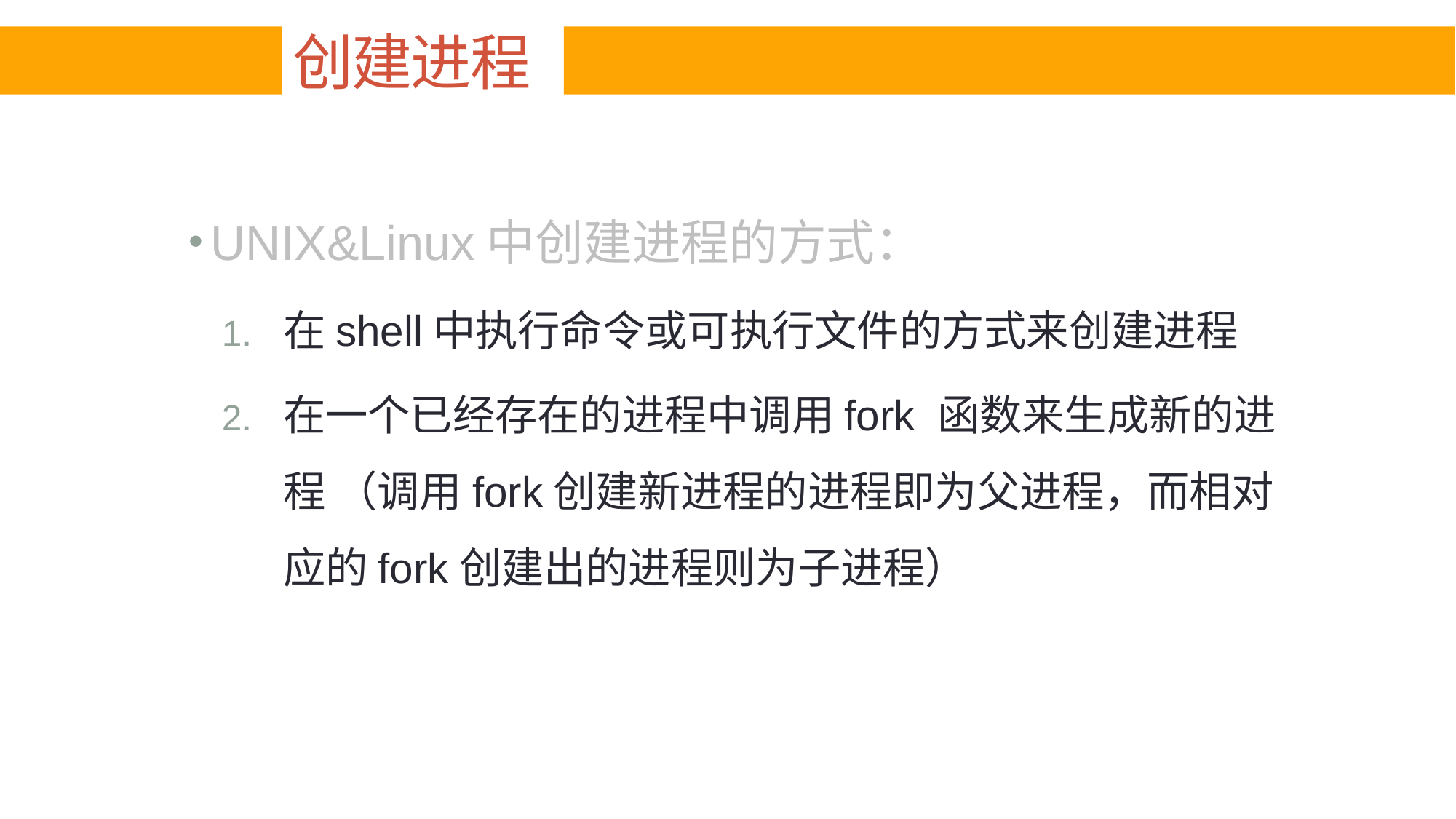

# 创建进程

UNIX&Linux中创建进程的方式：
在shell中执行命令或可执行文件的方式来创建进程
在一个已经存在的进程中调用fork 函数来生成新的进程 （调用fork创建新进程的进程即为父进程，而相对应的fork创建出的进程则为子进程）